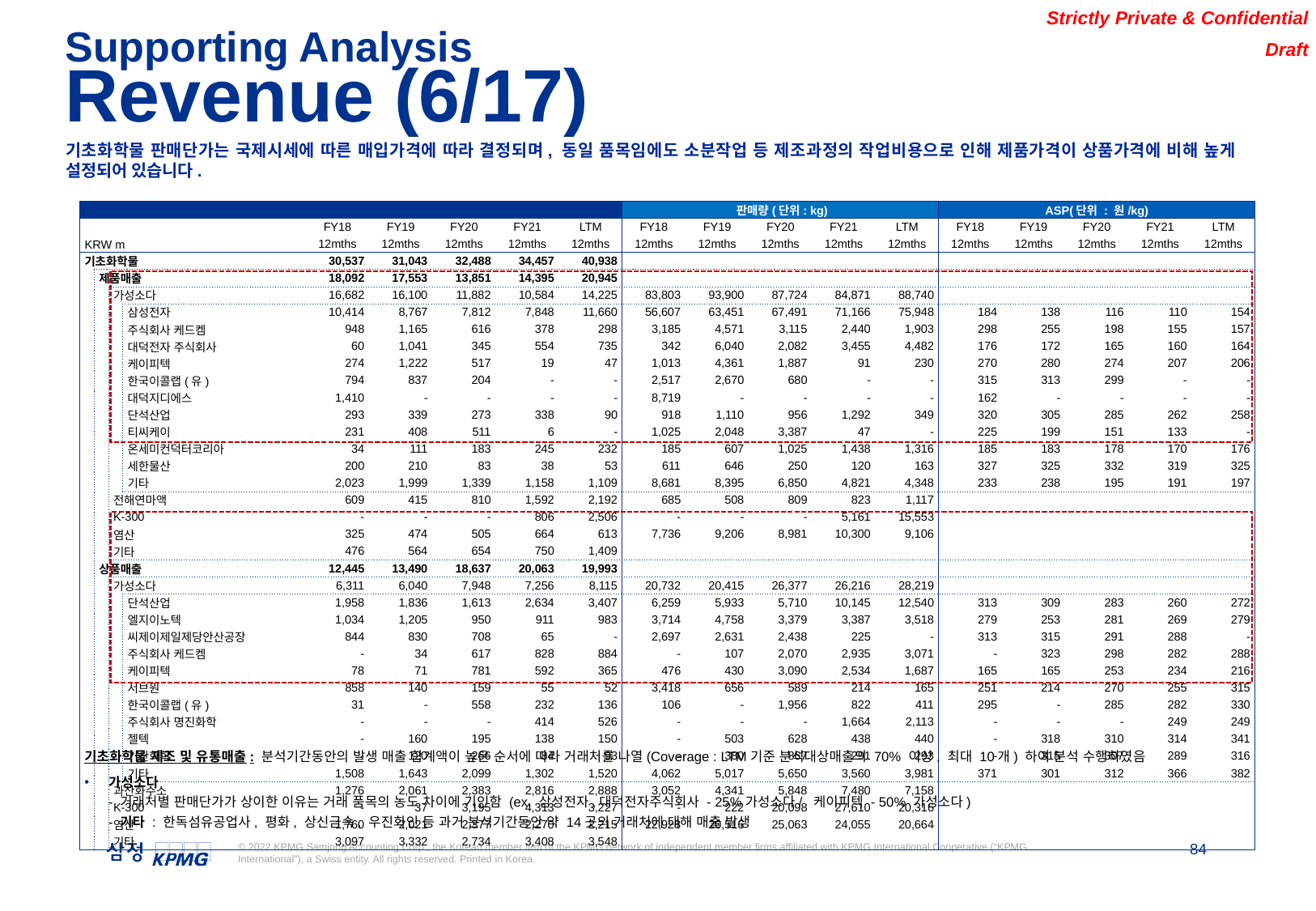

Supporting Analysis
Revenue (6/17)
기초화학물 판매단가는 국제시세에 따른 매입가격에 따라 결정되며, 동일 품목임에도 소분작업 등 제조과정의 작업비용으로 인해 제품가격이 상품가격에 비해 높게 설정되어 있습니다.
|  |  |  |  |  |  |  |  |  |  | 판매량(단위: kg) |  |  |  |  | ASP(단위 : 원/kg) |  |  |  |  |
| --- | --- | --- | --- | --- | --- | --- | --- | --- | --- | --- | --- | --- | --- | --- | --- | --- | --- | --- | --- |
|  |  |  |  |  | FY18 | FY19 | FY20 | FY21 | LTM | FY18 | FY19 | FY20 | FY21 | LTM | FY18 | FY19 | FY20 | FY21 | LTM |
| KRW m |  |  |  |  | 12mths | 12mths | 12mths | 12mths | 12mths | 12mths | 12mths | 12mths | 12mths | 12mths | 12mths | 12mths | 12mths | 12mths | 12mths |
| 기초화학물 |  |  |  |  | 30,537 | 31,043 | 32,488 | 34,457 | 40,938 |  |  |  |  |  |  |  |  |  |  |
|  | 제품매출 |  |  |  | 18,092 | 17,553 | 13,851 | 14,395 | 20,945 |  |  |  |  |  |  |  |  |  |  |
|  |  | 가성소다 |  |  | 16,682 | 16,100 | 11,882 | 10,584 | 14,225 | 83,803 | 93,900 | 87,724 | 84,871 | 88,740 |  |  |  |  |  |
|  |  |  | 삼성전자 | 삼성전자(주) | 10,414 | 8,767 | 7,812 | 7,848 | 11,660 | 56,607 | 63,451 | 67,491 | 71,166 | 75,948 | 184 | 138 | 116 | 110 | 154 |
|  |  |  | 주식회사 케드켐 | 주식회사 케드켐 | 948 | 1,165 | 616 | 378 | 298 | 3,185 | 4,571 | 3,115 | 2,440 | 1,903 | 298 | 255 | 198 | 155 | 157 |
|  |  |  | 대덕전자 주식회사 | 대덕전자 주식회사 | 60 | 1,041 | 345 | 554 | 735 | 342 | 6,040 | 2,082 | 3,455 | 4,482 | 176 | 172 | 165 | 160 | 164 |
|  |  |  | 케이피텍 | (주)케이피텍 | 274 | 1,222 | 517 | 19 | 47 | 1,013 | 4,361 | 1,887 | 91 | 230 | 270 | 280 | 274 | 207 | 206 |
|  |  |  | 한국이콜랩(유) | 한국이콜랩(유) | 794 | 837 | 204 | - | - | 2,517 | 2,670 | 680 | - | - | 315 | 313 | 299 | - | - |
|  |  |  | 대덕지디에스 | 대덕지디에스(주) | 1,410 | - | - | - | - | 8,719 | - | - | - | - | 162 | - | - | - | - |
|  |  |  | 단석산업 | (주)단석산업 | 293 | 339 | 273 | 338 | 90 | 918 | 1,110 | 956 | 1,292 | 349 | 320 | 305 | 285 | 262 | 258 |
|  |  |  | 티씨케이 | (주)티씨케이 | 231 | 408 | 511 | 6 | - | 1,025 | 2,048 | 3,387 | 47 | - | 225 | 199 | 151 | 133 | - |
|  |  |  | 온세미컨덕터코리아 | 온세미컨덕터코리아(주) | 34 | 111 | 183 | 245 | 232 | 185 | 607 | 1,025 | 1,438 | 1,316 | 185 | 183 | 178 | 170 | 176 |
|  |  |  | 세한물산 | (주)세한물산 | 200 | 210 | 83 | 38 | 53 | 611 | 646 | 250 | 120 | 163 | 327 | 325 | 332 | 319 | 325 |
|  |  |  | 기타 | 기타 | 2,023 | 1,999 | 1,339 | 1,158 | 1,109 | 8,681 | 8,395 | 6,850 | 4,821 | 4,348 | 233 | 238 | 195 | 191 | 197 |
|  |  | 전해연마액 |  |  | 609 | 415 | 810 | 1,592 | 2,192 | 685 | 508 | 809 | 823 | 1,117 |  |  |  |  |  |
|  |  | K-300 |  |  | - | - | - | 806 | 2,506 | - | - | - | 5,161 | 15,553 |  |  |  |  |  |
|  |  | 염산 |  |  | 325 | 474 | 505 | 664 | 613 | 7,736 | 9,206 | 8,981 | 10,300 | 9,106 |  |  |  |  |  |
|  |  | 기타 |  |  | 476 | 564 | 654 | 750 | 1,409 |  |  |  |  |  |  |  |  |  |  |
|  | 상품매출 |  |  |  | 12,445 | 13,490 | 18,637 | 20,063 | 19,993 |  |  |  |  |  |  |  |  |  |  |
|  |  | 가성소다 |  |  | 6,311 | 6,040 | 7,948 | 7,256 | 8,115 | 20,732 | 20,415 | 26,377 | 26,216 | 28,219 |  |  |  |  |  |
|  |  |  | 단석산업 | (주)단석산업 | 1,958 | 1,836 | 1,613 | 2,634 | 3,407 | 6,259 | 5,933 | 5,710 | 10,145 | 12,540 | 313 | 309 | 283 | 260 | 272 |
|  |  |  | 엘지이노텍 | 엘지이노텍(주) | 1,034 | 1,205 | 950 | 911 | 983 | 3,714 | 4,758 | 3,379 | 3,387 | 3,518 | 279 | 253 | 281 | 269 | 279 |
|  |  |  | 씨제이제일제당안산공장 | 씨제이제일제당(주)안산공장 | 844 | 830 | 708 | 65 | - | 2,697 | 2,631 | 2,438 | 225 | - | 313 | 315 | 291 | 288 | - |
|  |  |  | 주식회사 케드켐 | 주식회사 케드켐 | - | 34 | 617 | 828 | 884 | - | 107 | 2,070 | 2,935 | 3,071 | - | 323 | 298 | 282 | 288 |
|  |  |  | 케이피텍 | (주)케이피텍 | 78 | 71 | 781 | 592 | 365 | 476 | 430 | 3,090 | 2,534 | 1,687 | 165 | 165 | 253 | 234 | 216 |
|  |  |  | 서브원 | (주)서브원 | 858 | 140 | 159 | 55 | 52 | 3,418 | 656 | 589 | 214 | 165 | 251 | 214 | 270 | 255 | 315 |
|  |  |  | 한국이콜랩(유) | 한국이콜랩(유) | 31 | - | 558 | 232 | 136 | 106 | - | 1,956 | 822 | 411 | 295 | - | 285 | 282 | 330 |
|  |  |  | 주식회사 명진화학 | 주식회사 명진화학 | - | - | - | 414 | 526 | - | - | - | 1,664 | 2,113 | - | - | - | 249 | 249 |
|  |  |  | 젤텍 | (주)젤텍 | - | 160 | 195 | 138 | 150 | - | 503 | 628 | 438 | 440 | - | 318 | 310 | 314 | 341 |
|  |  |  | 기산화학 | (주)기산화학 | - | 120 | 266 | 84 | 93 | - | 380 | 867 | 291 | 293 | - | 315 | 307 | 289 | 316 |
|  |  |  | 기타 | 기타 | 1,508 | 1,643 | 2,099 | 1,302 | 1,520 | 4,062 | 5,017 | 5,650 | 3,560 | 3,981 | 371 | 301 | 312 | 366 | 382 |
|  |  | 과산화수소 |  |  | 1,276 | 2,061 | 2,383 | 2,816 | 2,888 | 3,052 | 4,341 | 5,848 | 7,480 | 7,158 |  |  |  |  |  |
|  |  | K-300 |  |  | - | 37 | 3,195 | 4,313 | 3,227 | - | 222 | 20,098 | 27,610 | 20,316 |  |  |  |  |  |
|  |  | 염산 |  |  | 1,760 | 2,021 | 2,377 | 2,270 | 2,215 | 22,928 | 20,516 | 25,063 | 24,055 | 20,664 |  |  |  |  |  |
|  |  | 기타 |  |  | 3,097 | 3,332 | 2,734 | 3,408 | 3,548 |  |  |  |  |  |  |  |  |  |  |

기초화학물 제조 및 유통매출: 분석기간동안의 발생 매출 합계액이 높은 순서에 따라 거래처를 나열(Coverage : LTM기준 분석대상매출의 70% 이상, 최대 10개) 하여 분석 수행하였음
가성소다
- 거래처별 판매단가가 상이한 이유는 거래 품목의 농도 차이에 기인함 (ex. 삼성전자,대덕전자주식회사 - 25%가성소다/  케이피텍 - 50% 가성소다)
- 기타 : 한독섬유공업사, 평화, 상신금속, 우진화인 등 과거 분석기간동안 약 14곳의 거래처에 대해 매출 발생